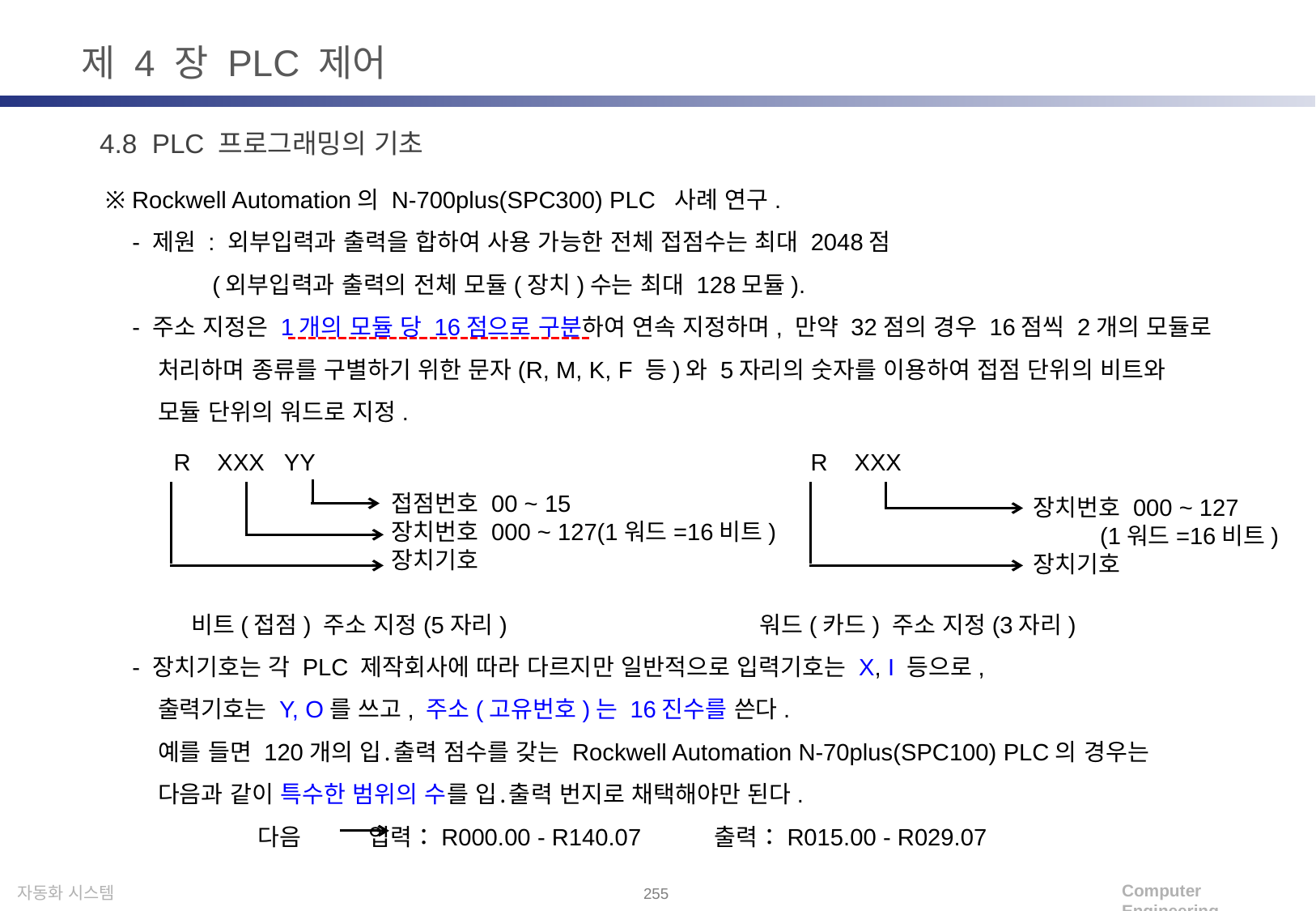

제 4 장 PLC 제어
4.8  PLC 프로그래밍의 기초
※ Rockwell Automation의 N-700plus(SPC300) PLC  사례 연구.
    - 제원 : 외부입력과 출력을 합하여 사용 가능한 전체 접점수는 최대 2048점
                (외부입력과 출력의 전체 모듈(장치)수는 최대 128모듈).
    - 주소 지정은 1개의 모듈 당 16점으로 구분하여 연속 지정하며, 만약 32점의 경우 16점씩 2개의 모듈로
       처리하며 종류를 구별하기 위한 문자(R, M, K, F 등)와 5자리의 숫자를 이용하여 접점 단위의 비트와
       모듈 단위의 워드로 지정.

            비트(접점) 주소 지정(5자리)                                     워드(카드) 주소 지정(3자리)
    - 장치기호는 각 PLC 제작회사에 따라 다르지만 일반적으로 입력기호는 X, I 등으로,
       출력기호는 Y, O를 쓰고, 주소(고유번호)는 16진수를 쓴다.
       예를 들면 120개의 입․출력 점수를 갖는 Rockwell Automation N-70plus(SPC100) PLC의 경우는
       다음과 같이 특수한 범위의 수를 입․출력 번지로 채택해야만 된다.
                      다음          입력：R000.00 - R140.07          출력：R015.00 - R029.07
R    XXX   YY
R    XXX
접점번호 00 ~ 15
장치번호 000 ~ 127(1워드=16비트)
장치기호
장치번호 000 ~ 127
          (1워드=16비트)
장치기호